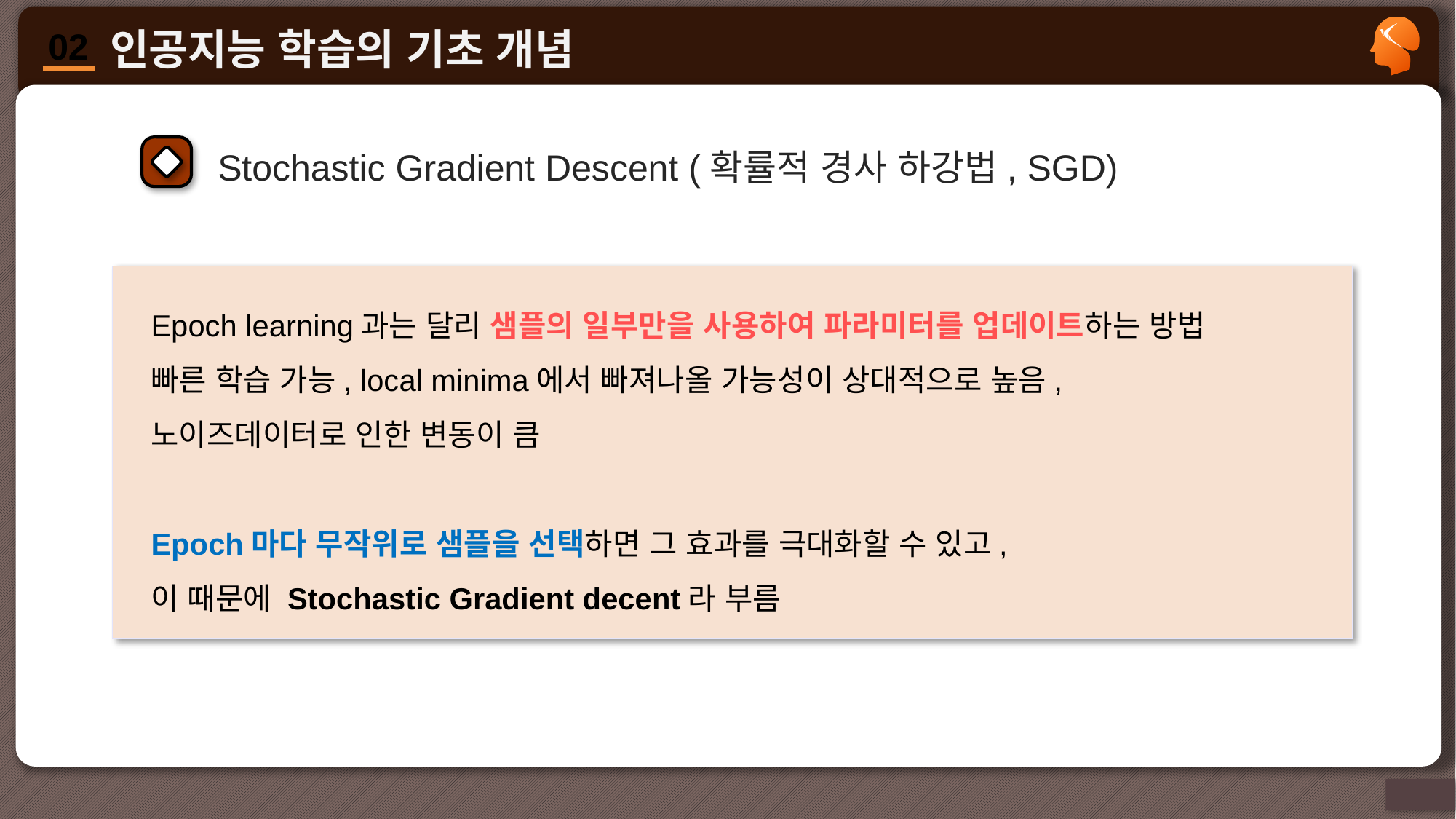

Stochastic Gradient Descent (확률적 경사 하강법, SGD)

Epoch learning과는 달리 샘플의 일부만을 사용하여 파라미터를 업데이트하는 방법
빠른 학습 가능, local minima에서 빠져나올 가능성이 상대적으로 높음,
노이즈데이터로 인한 변동이 큼
Epoch마다 무작위로 샘플을 선택하면 그 효과를 극대화할 수 있고,
이 때문에 Stochastic Gradient decent라 부름